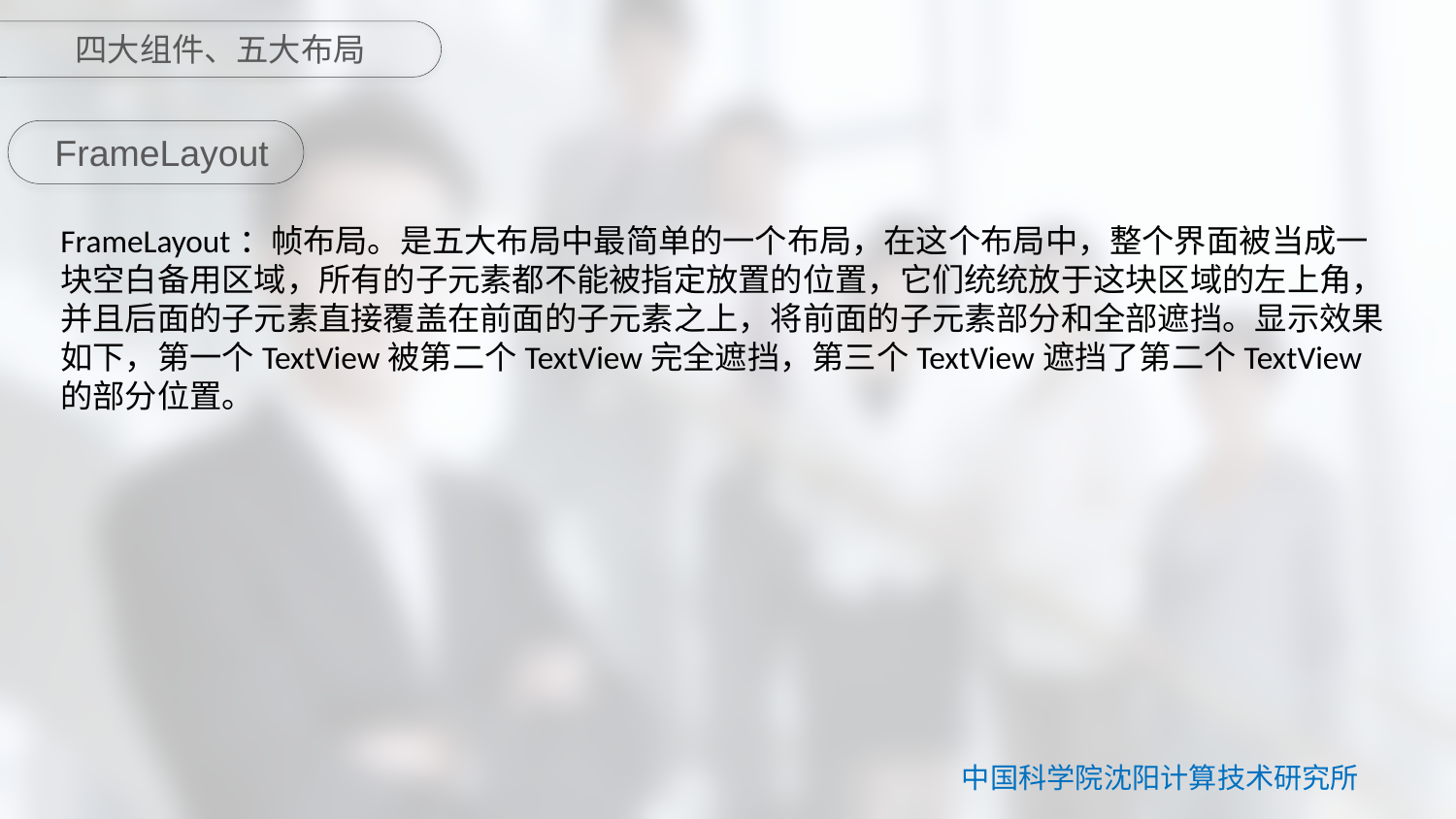

四大组件、五大布局

FrameLayout
FrameLayout：帧布局。是五大布局中最简单的一个布局，在这个布局中，整个界面被当成一块空白备用区域，所有的子元素都不能被指定放置的位置，它们统统放于这块区域的左上角，并且后面的子元素直接覆盖在前面的子元素之上，将前面的子元素部分和全部遮挡。显示效果如下，第一个TextView被第二个TextView完全遮挡，第三个TextView遮挡了第二个TextView的部分位置。

中国科学院沈阳计算技术研究所